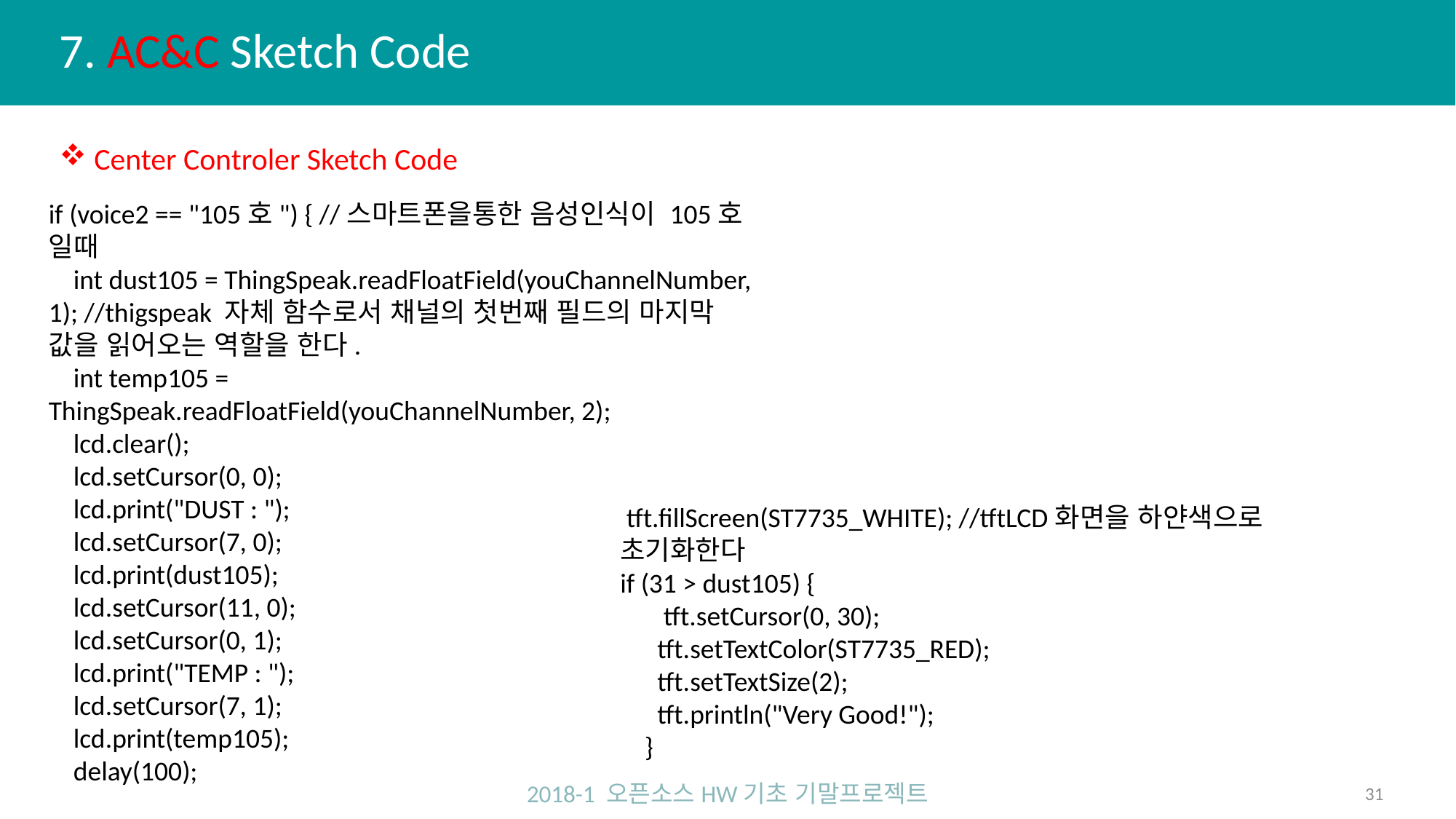

# 7. AC&C Sketch Code
 Center Controler Sketch Code
if (voice2 == "105호") { //스마트폰을통한 음성인식이 105호 일때
    int dust105 = ThingSpeak.readFloatField(youChannelNumber, 1); //thigspeak 자체 함수로서 채널의 첫번째 필드의 마지막 값을 읽어오는 역할을 한다.
    int temp105 = ThingSpeak.readFloatField(youChannelNumber, 2);
    lcd.clear();
    lcd.setCursor(0, 0);
    lcd.print("DUST : ");
    lcd.setCursor(7, 0);
    lcd.print(dust105);
    lcd.setCursor(11, 0);
    lcd.setCursor(0, 1);
    lcd.print("TEMP : ");
    lcd.setCursor(7, 1);
    lcd.print(temp105);
    delay(100);
 tft.fillScreen(ST7735_WHITE); //tftLCD화면을 하얀색으로 초기화한다
if (31 > dust105) {
       tft.setCursor(0, 30);
      tft.setTextColor(ST7735_RED);
      tft.setTextSize(2);
      tft.println("Very Good!");
    }

2018-1 오픈소스HW기초 기말프로젝트
31